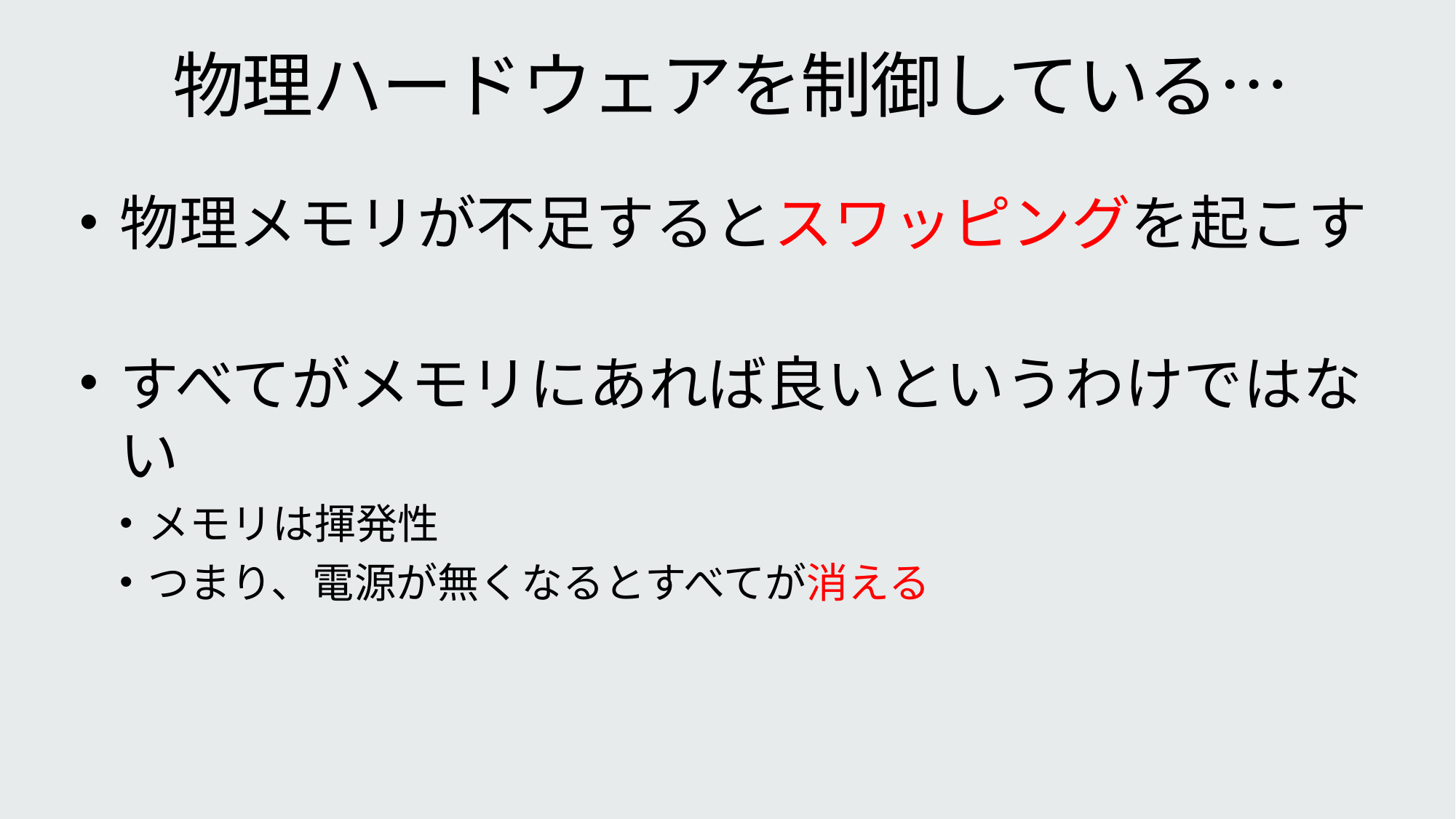

# 物理ハードウェアを制御している…
物理メモリが不足するとスワッピングを起こす

すべてがメモリにあれば良いというわけではない
メモリは揮発性
つまり、電源が無くなるとすべてが消える